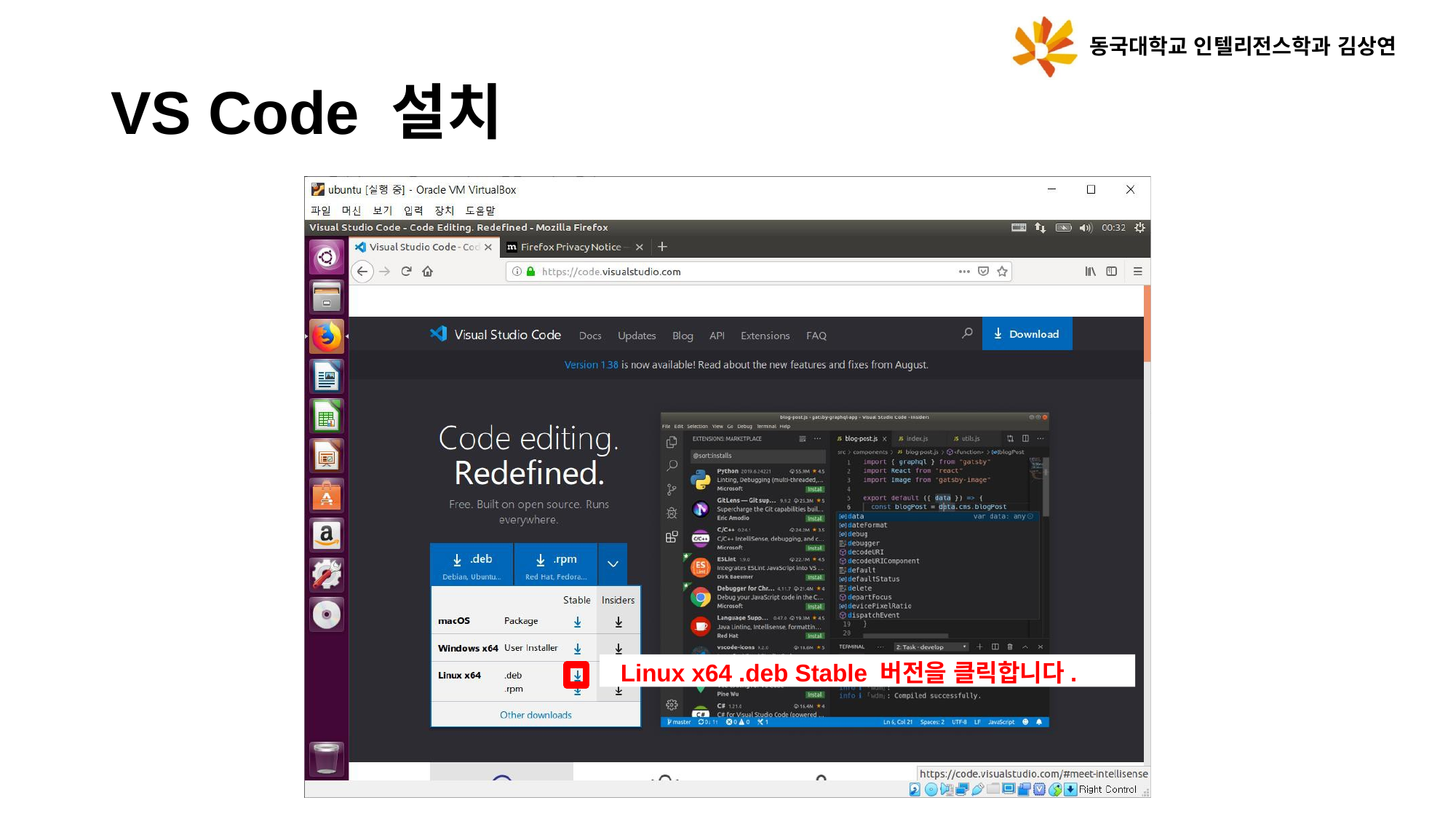

동국대학교 인텔리전스학과 김상연
# VS Code 설치

Linux x64 .deb의 Stable
버전을 받습니다.

Linux x64 .deb Stable 버전을 클릭합니다.